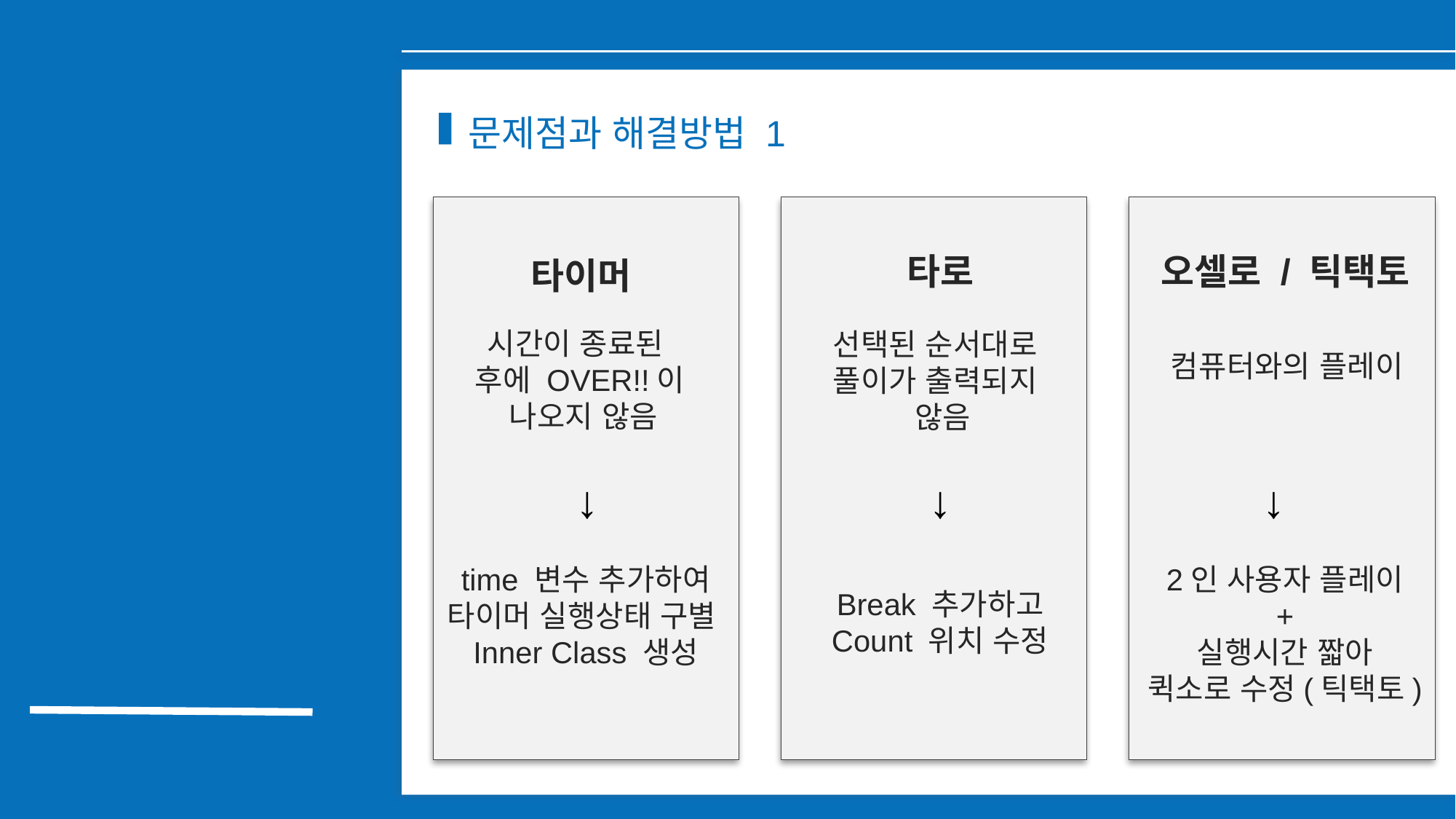

문제점과 해결방법 1

타로
오셀로 / 틱택토
타이머
시간이 종료된
후에 OVER!!이
 나오지 않음

선택된 순서대로
풀이가 출력되지
 않음
컴퓨터와의 플레이
↓
↓
↓
STEP 02.
구현
time 변수 추가하여
타이머 실행상태 구별
Inner Class 생성
2인 사용자 플레이
+
실행시간 짧아
퀵소로 수정(틱택토)
Break 추가하고
Count 위치 수정